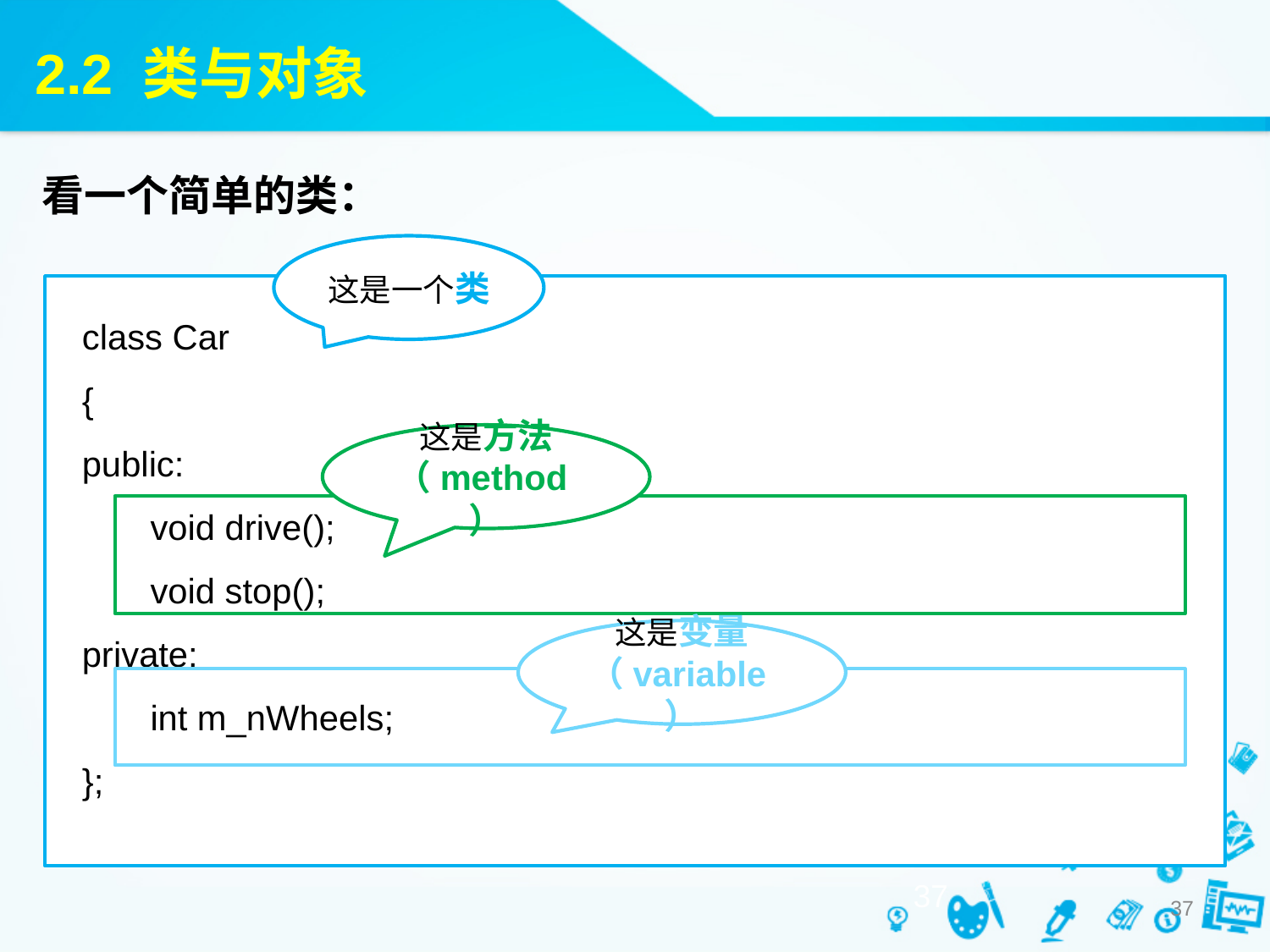

2.2 类与对象
看一个简单的类：
这是一个类

class Car
{
public:
       void drive();
       void stop();
private:
       int m_nWheels;
};
这是方法（method）

这是变量（variable）

37
37